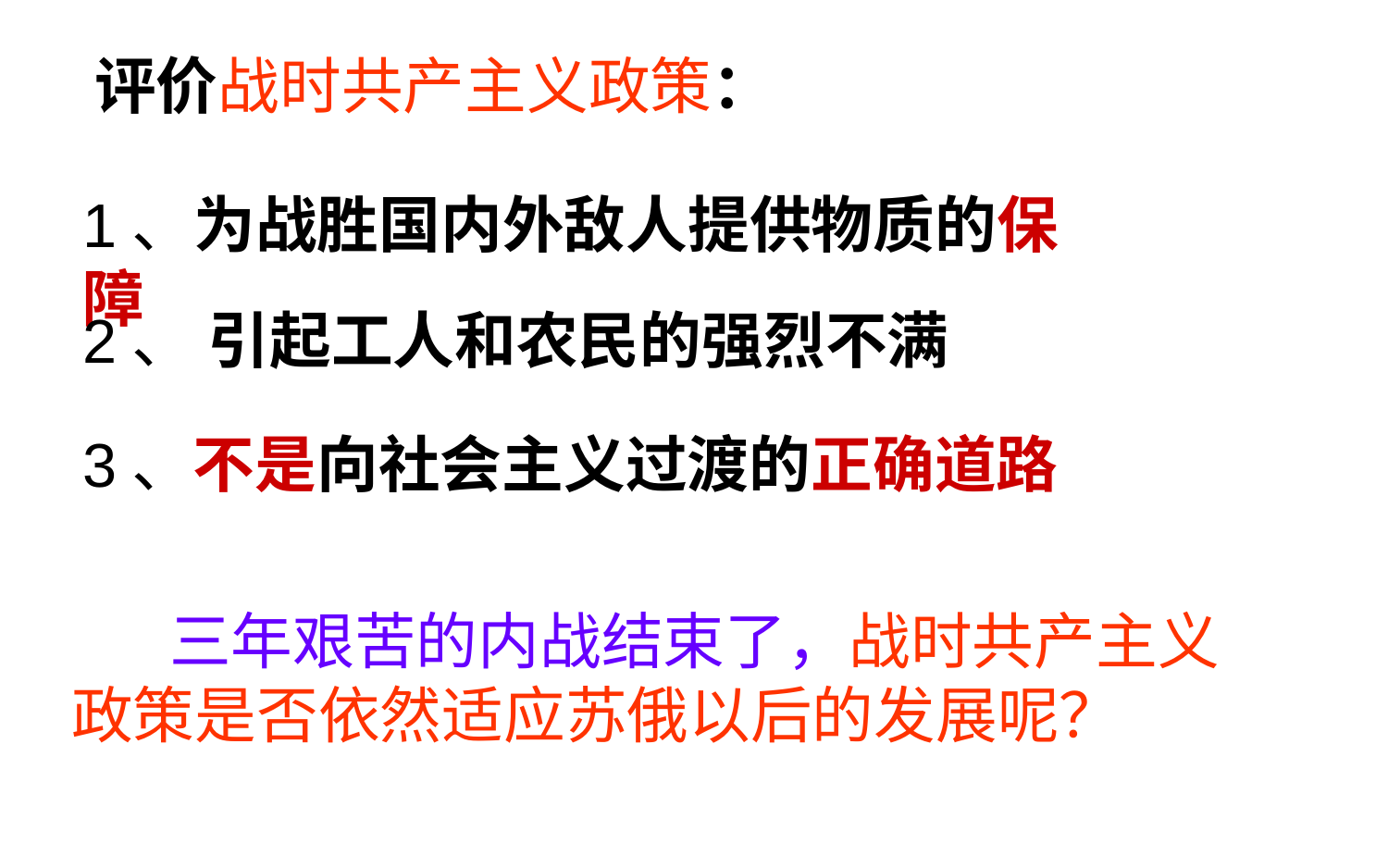

评价战时共产主义政策：
1、为战胜国内外敌人提供物质的保障
2、 引起工人和农民的强烈不满
3、不是向社会主义过渡的正确道路
      三年艰苦的内战结束了，战时共产主义政策是否依然适应苏俄以后的发展呢？